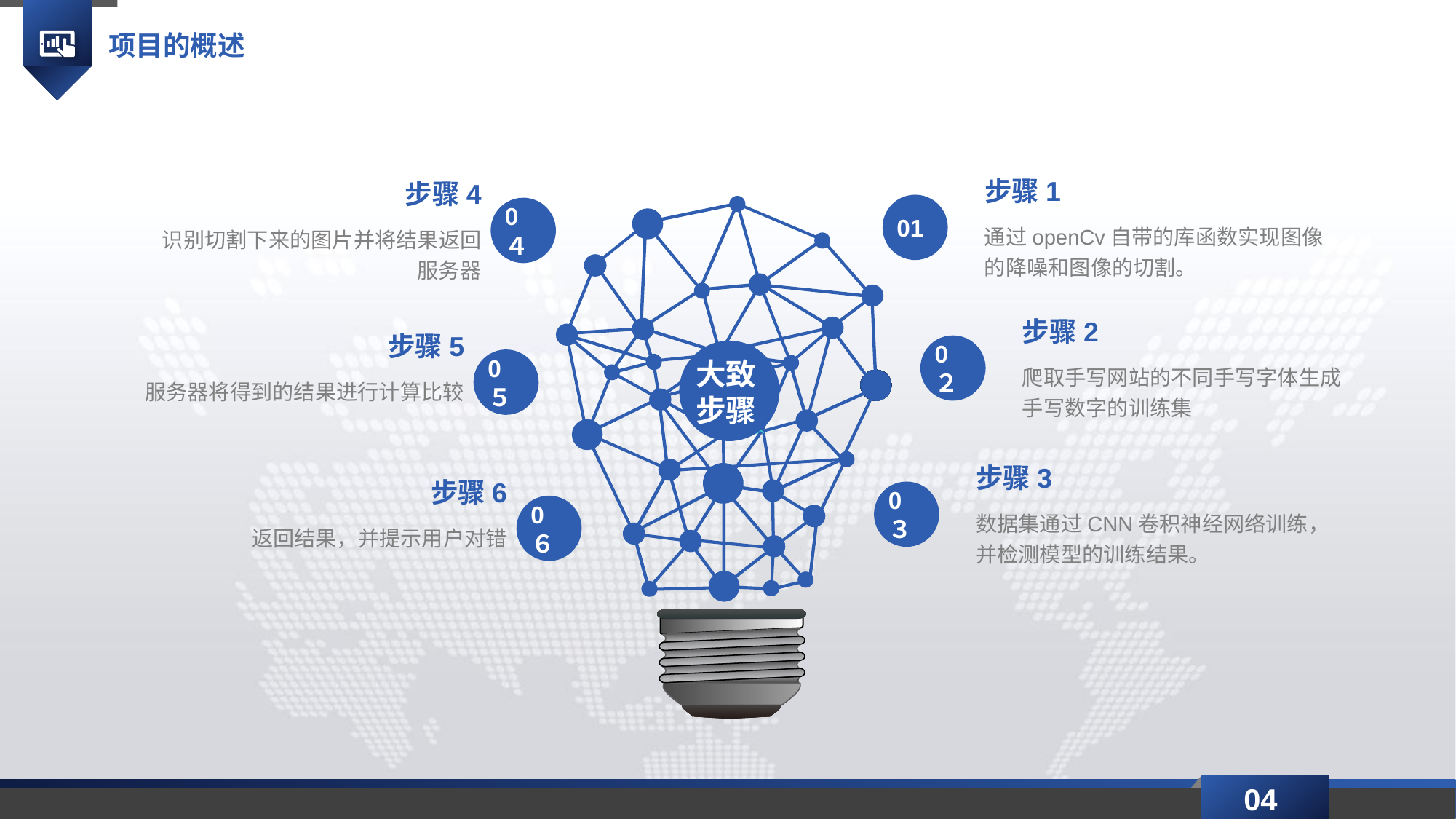

项目的概述

步骤1
步骤4

01

0４
通过openCv自带的库函数实现图像的降噪和图像的切割。
识别切割下来的图片并将结果返回服务器
步骤2
步骤5

0２

0５
爬取手写网站的不同手写字体生成手写数字的训练集
服务器将得到的结果进行计算比较
大致步骤
步骤3
步骤6

0３

0６
数据集通过CNN卷积神经网络训练，并检测模型的训练结果。
返回结果，并提示用户对错

04

延时符